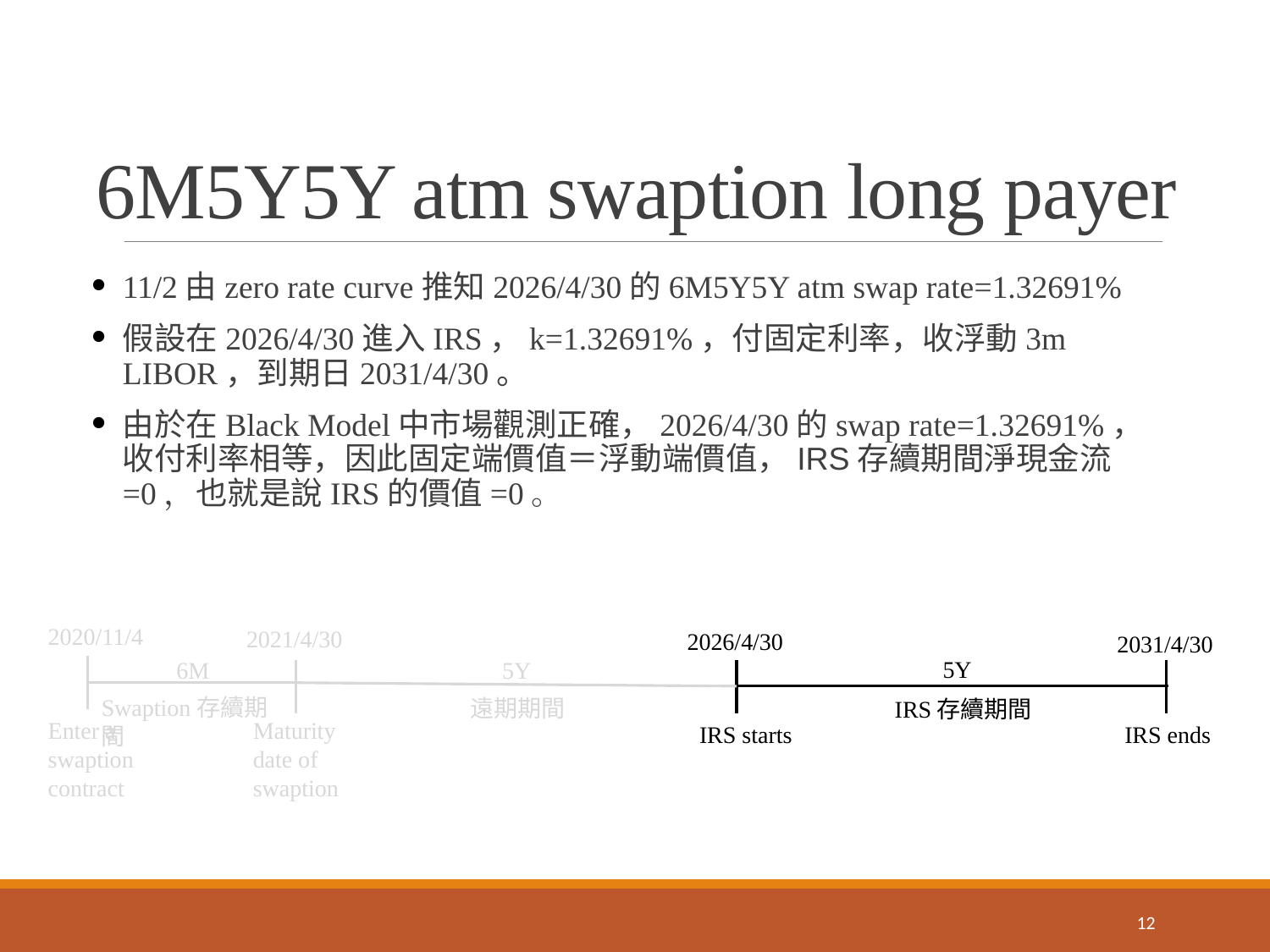

# 6M5Y5Y atm swaption long payer
11/2由zero rate curve推知2026/4/30的6M5Y5Y atm swap rate=1.32691%
假設在2026/4/30進入IRS，k=1.32691%，付固定利率，收浮動3m LIBOR，到期日2031/4/30。
由於在Black Model中市場觀測正確，2026/4/30的swap rate=1.32691%，收付利率相等，因此固定端價值＝浮動端價值，IRS存續期間淨現金流=0，也就是說IRS的價值=0。

2020/11/4
2021/4/30
2026/4/30
2031/4/30
5Y
5Y
6M
Swaption存續期間
遠期期間
IRS存續期間
Enter a swaption contract
Maturity date of swaption
IRS ends
IRS starts
12